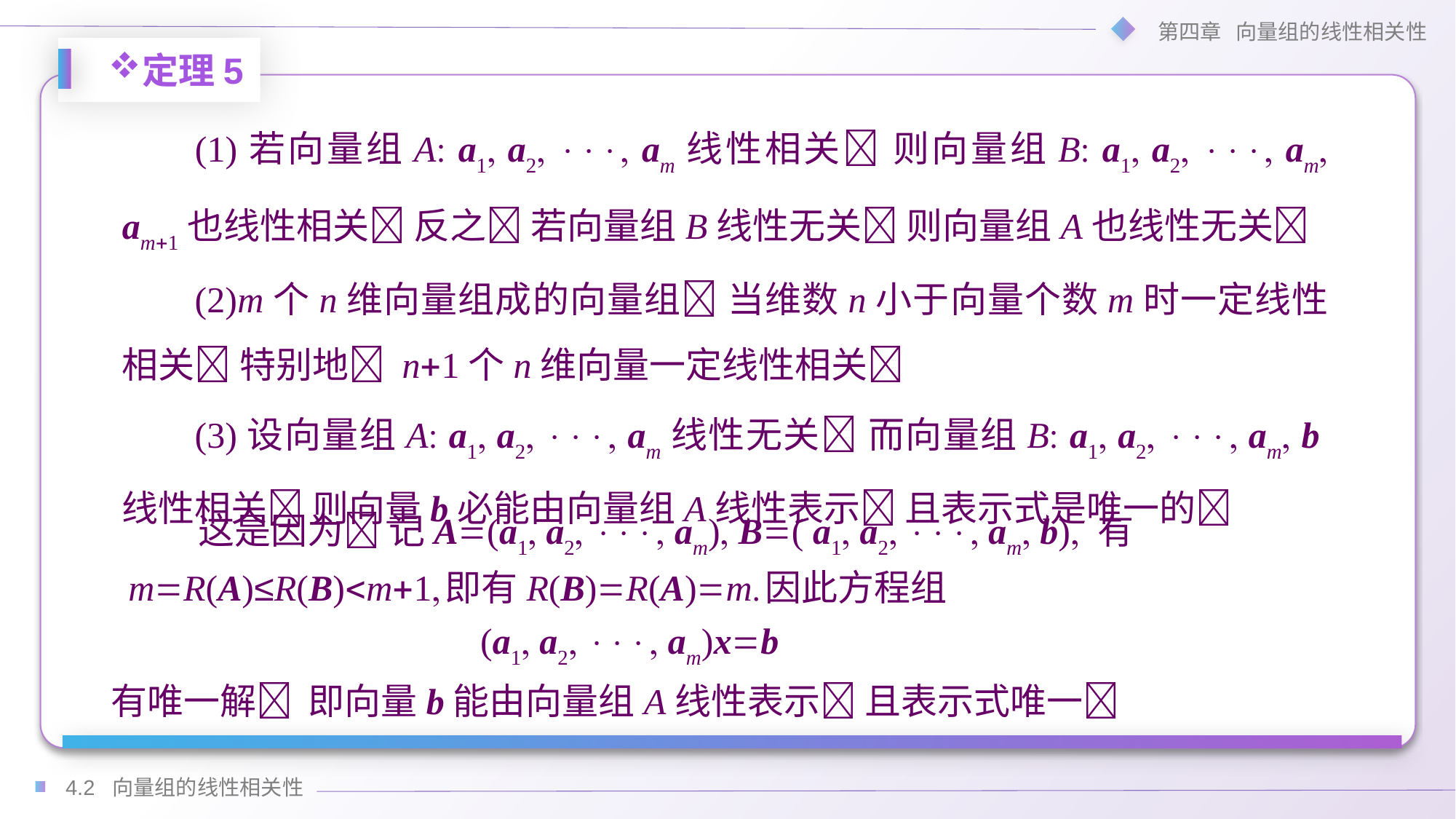

定理5

(1)若向量组A: a1, a2, ⋅⋅⋅, am线性相关, 则向量组B: a1, a2, ⋅⋅⋅, am, am+1也线性相关. 反之, 若向量组B线性无关, 则向量组A也线性无关.
(2)m个n维向量组成的向量组, 当维数n小于向量个数m时一定线性相关. 特别地, n+1个n维向量一定线性相关.
(3)设向量组A: a1, a2, ⋅⋅⋅, am线性无关, 而向量组B: a1, a2, ⋅⋅⋅, am, b线性相关, 则向量b必能由向量组A线性表示, 且表示式是唯一的.
        这是因为, 记A=(a1, a2, ⋅⋅⋅, am), B=( a1, a2, ⋅⋅⋅, am, b), 有
m=R(A)≤R(B)<m+1,
即有R(B)=R(A)=m.
因此方程组
(a1, a2, ⋅⋅⋅, am)x=b
有唯一解,
即向量b能由向量组A线性表示, 且表示式唯一.